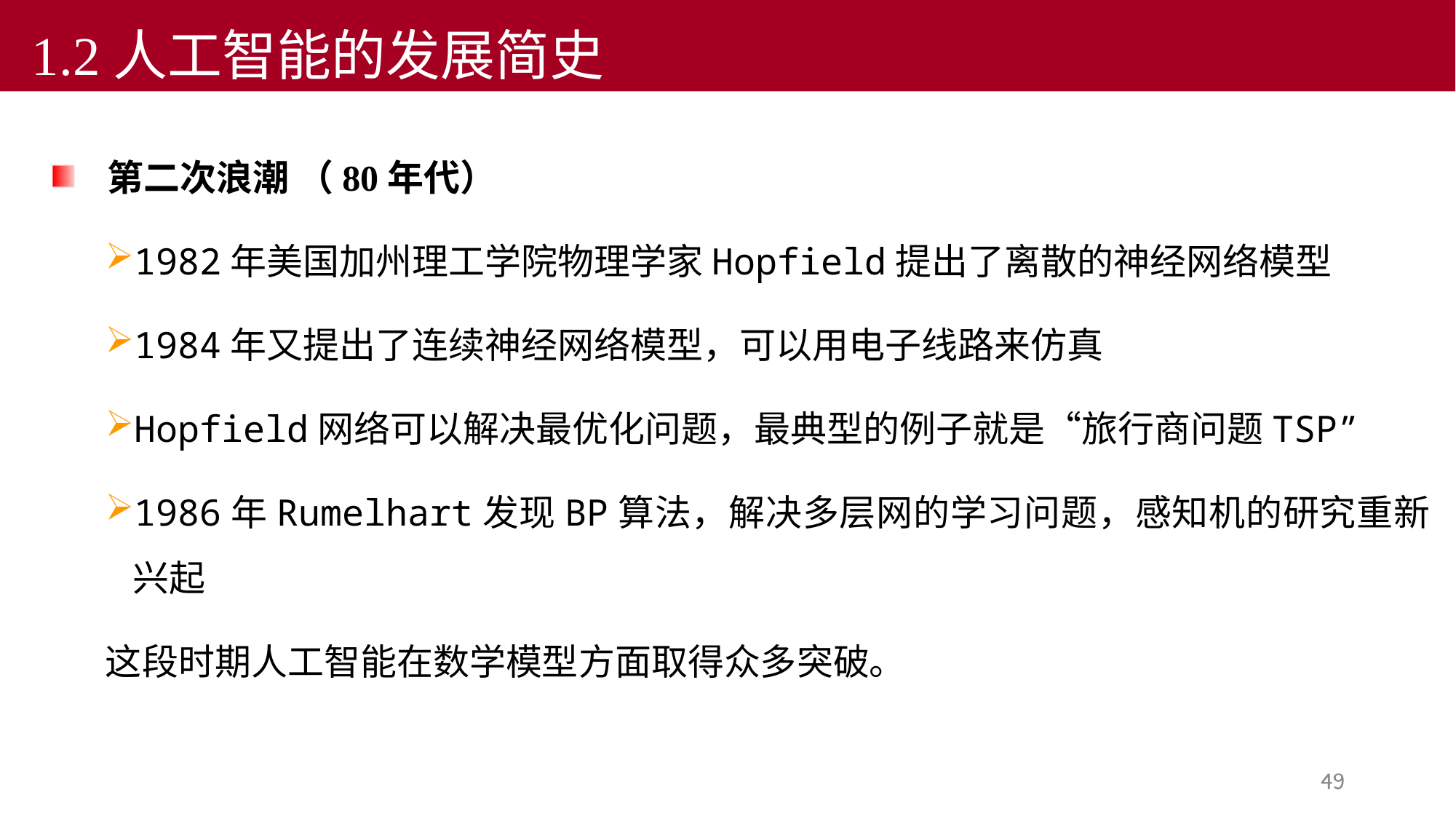

1.2人工智能的发展简史
第二次浪潮 （80年代）
1982年美国加州理工学院物理学家Hopfield提出了离散的神经网络模型
1984年又提出了连续神经网络模型，可以用电子线路来仿真
Hopfield网络可以解决最优化问题，最典型的例子就是“旅行商问题TSP”
1986年Rumelhart发现BP算法，解决多层网的学习问题，感知机的研究重新兴起
这段时期人工智能在数学模型方面取得众多突破。

49